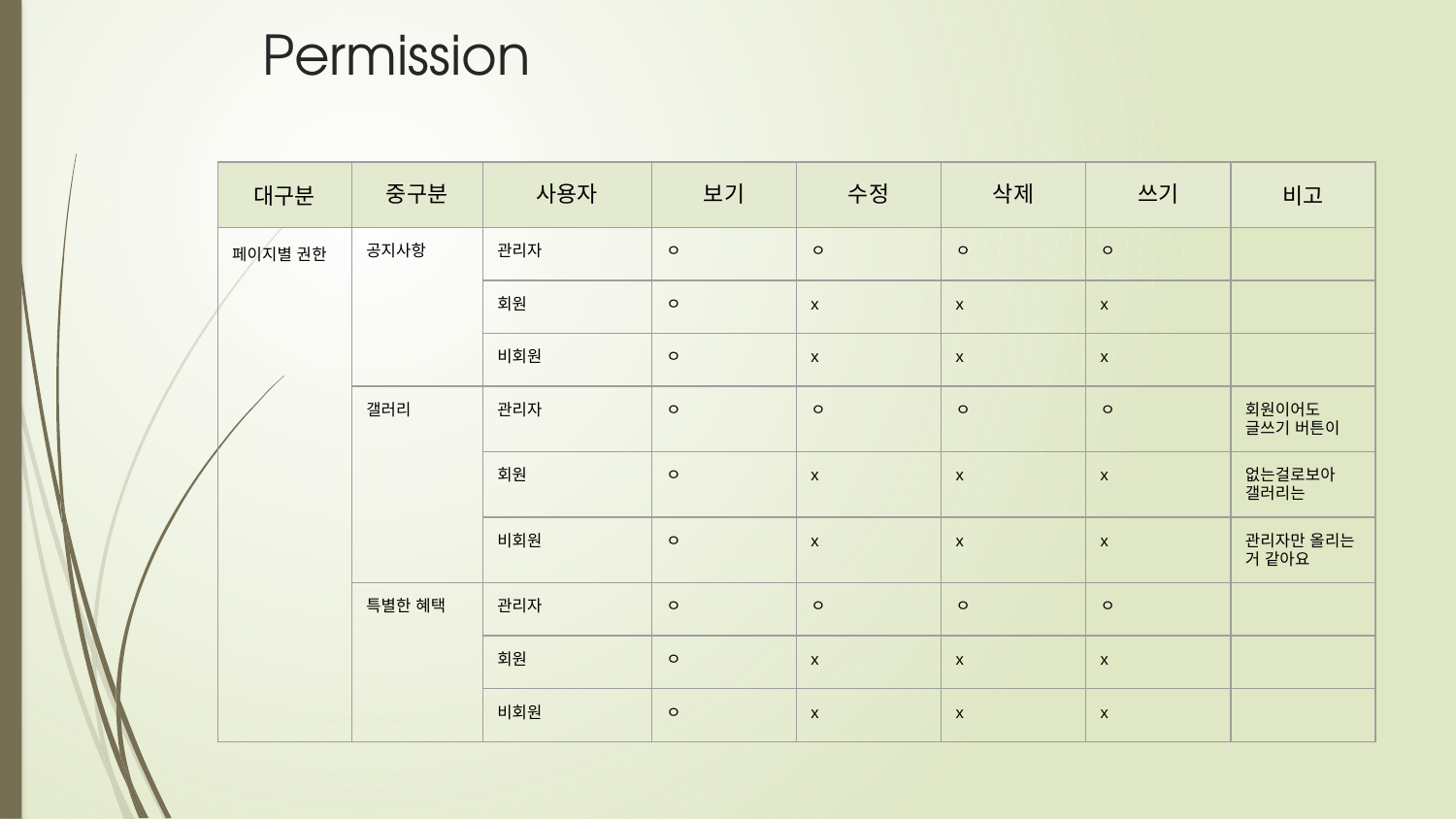

# Permission
| 대구분 | 중구분 | 사용자 | 보기 | 수정 | 삭제 | 쓰기 | 비고 |
| --- | --- | --- | --- | --- | --- | --- | --- |
| 페이지별 권한 | 공지사항 | 관리자 | ㅇ | ㅇ | ㅇ | ㅇ |  |
|  |  | 회원 | ㅇ | x | x | x |  |
|  |  | 비회원 | ㅇ | x | x | x |  |
|  | 갤러리 | 관리자 | ㅇ | ㅇ | ㅇ | ㅇ | 회원이어도 글쓰기 버튼이 |
|  |  | 회원 | ㅇ | x | x | x | 없는걸로보아 갤러리는 |
|  |  | 비회원 | ㅇ | x | x | x | 관리자만 올리는 거 같아요 |
|  | 특별한 혜택 | 관리자 | ㅇ | ㅇ | ㅇ | ㅇ |  |
|  |  | 회원 | ㅇ | x | x | x |  |
|  |  | 비회원 | ㅇ | x | x | x |  |